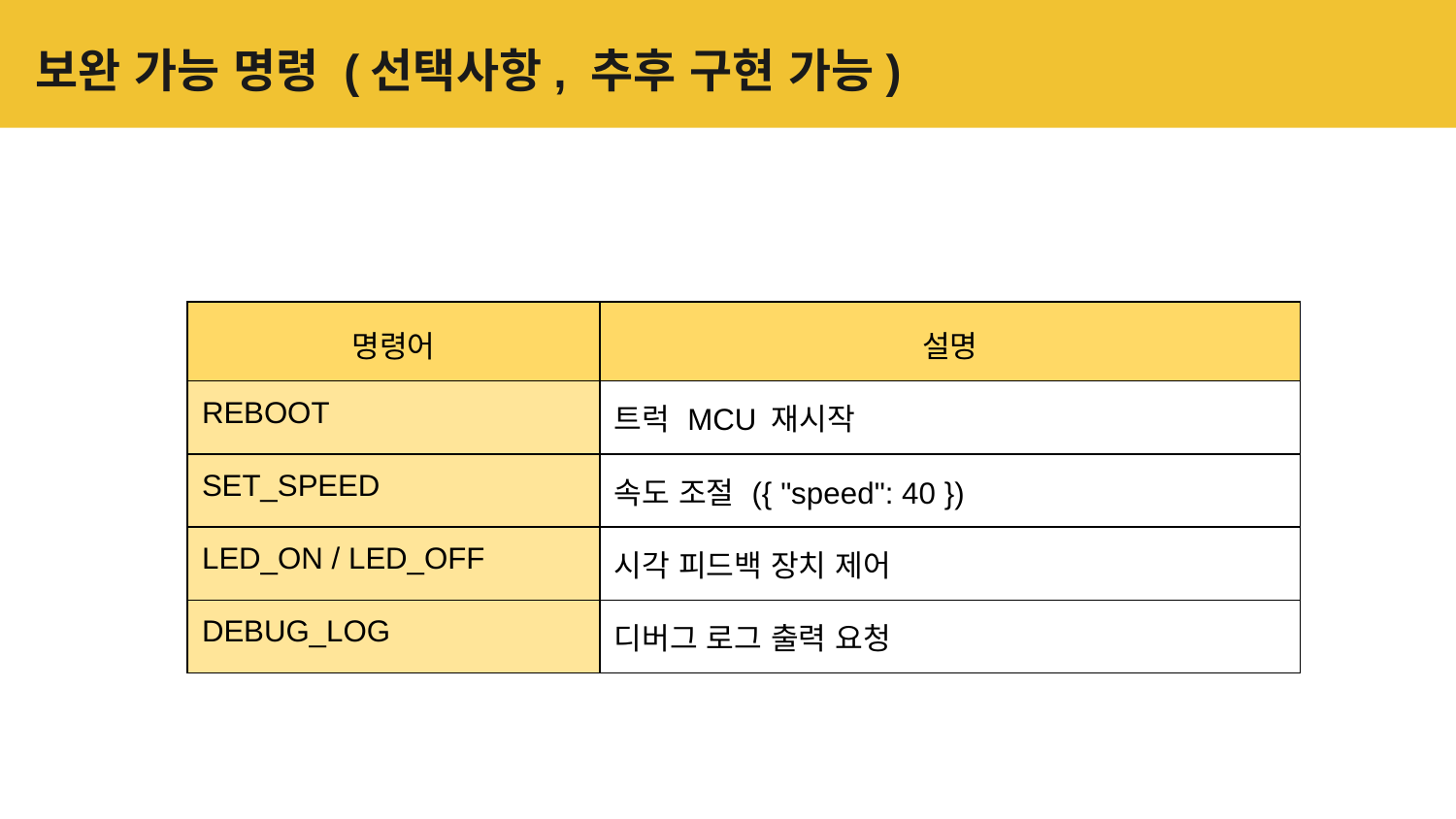

# 보완 가능 명령 (선택사항, 추후 구현 가능)
| 명령어 | 설명 |
| --- | --- |
| REBOOT | 트럭 MCU 재시작 |
| SET\_SPEED | 속도 조절 ({ "speed": 40 }) |
| LED\_ON / LED\_OFF | 시각 피드백 장치 제어 |
| DEBUG\_LOG | 디버그 로그 출력 요청 |